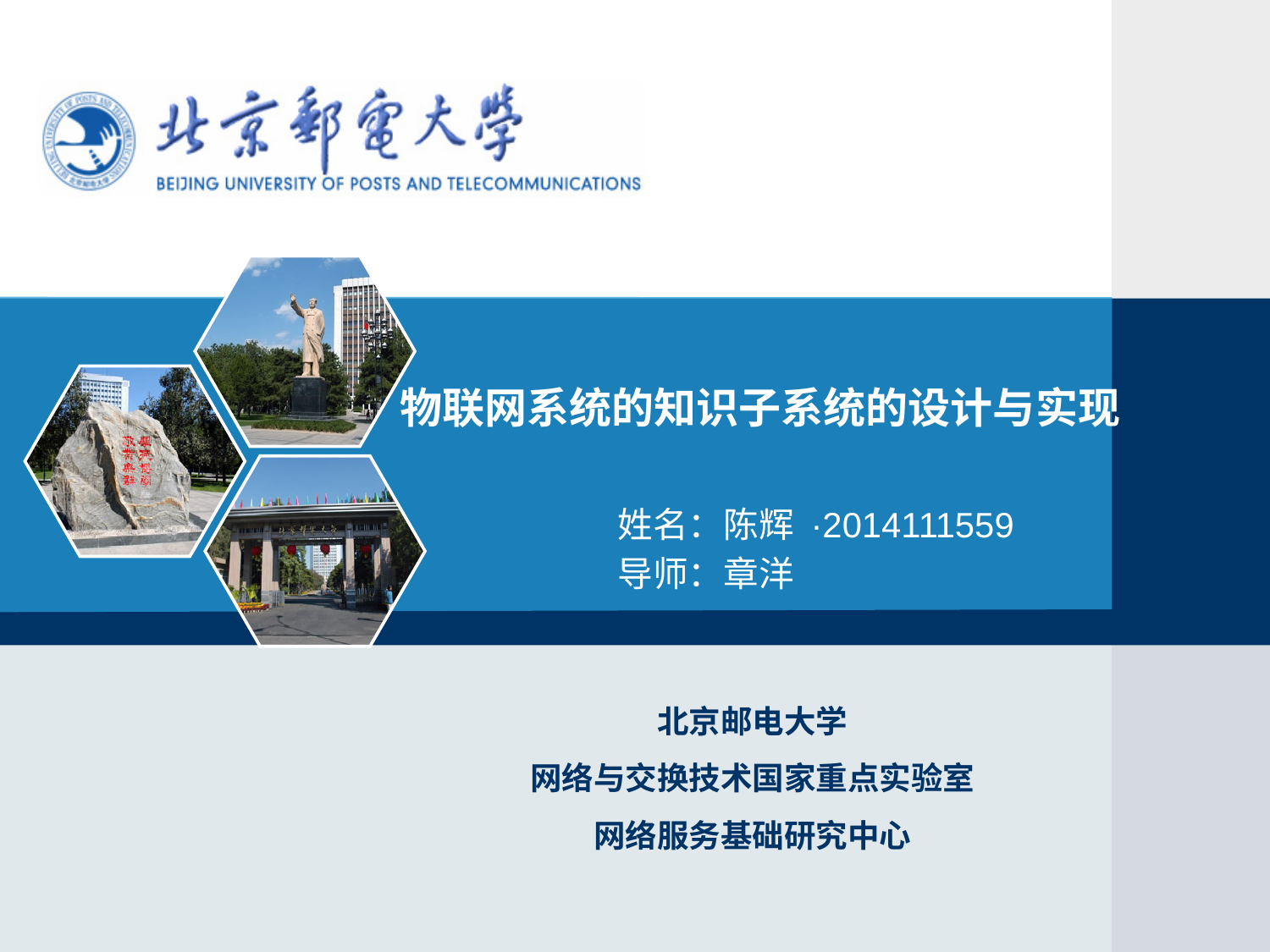

# 物联网系统的知识子系统的设计与实现
姓名：陈辉 ·2014111559
导师：章洋
北京邮电大学
网络与交换技术国家重点实验室
网络服务基础研究中心